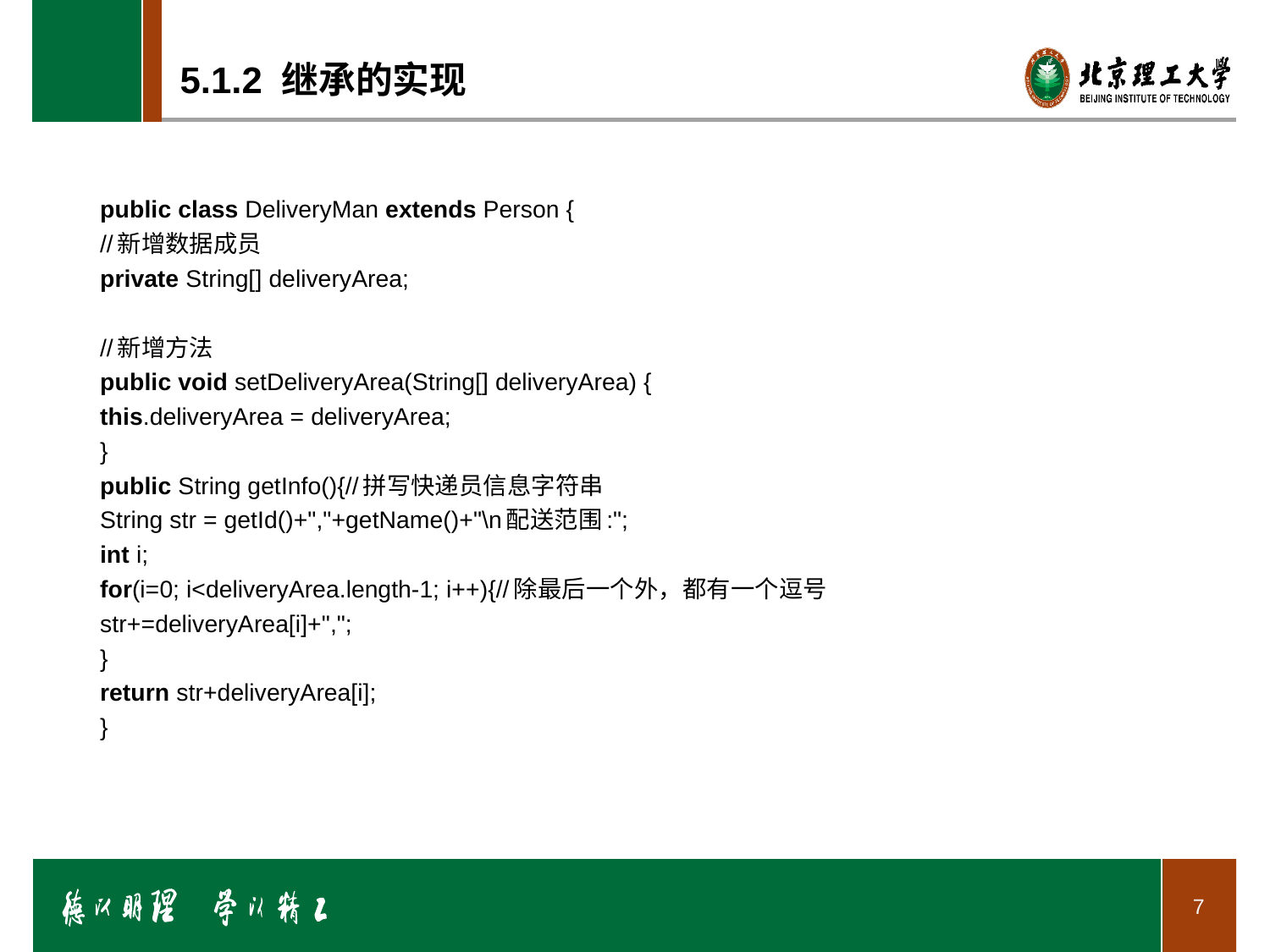

# 5.1.2 继承的实现
public class DeliveryMan extends Person {
	//新增数据成员
	private String[] deliveryArea;

	//新增方法
	public void setDeliveryArea(String[] deliveryArea) {
		this.deliveryArea = deliveryArea;
	}
	public String getInfo(){//拼写快递员信息字符串
		String str = getId()+","+getName()+"\n配送范围:";
		int i;
		for(i=0; i<deliveryArea.length-1; i++){//除最后一个外，都有一个逗号
			str+=deliveryArea[i]+",";
		}
		return str+deliveryArea[i];
	}